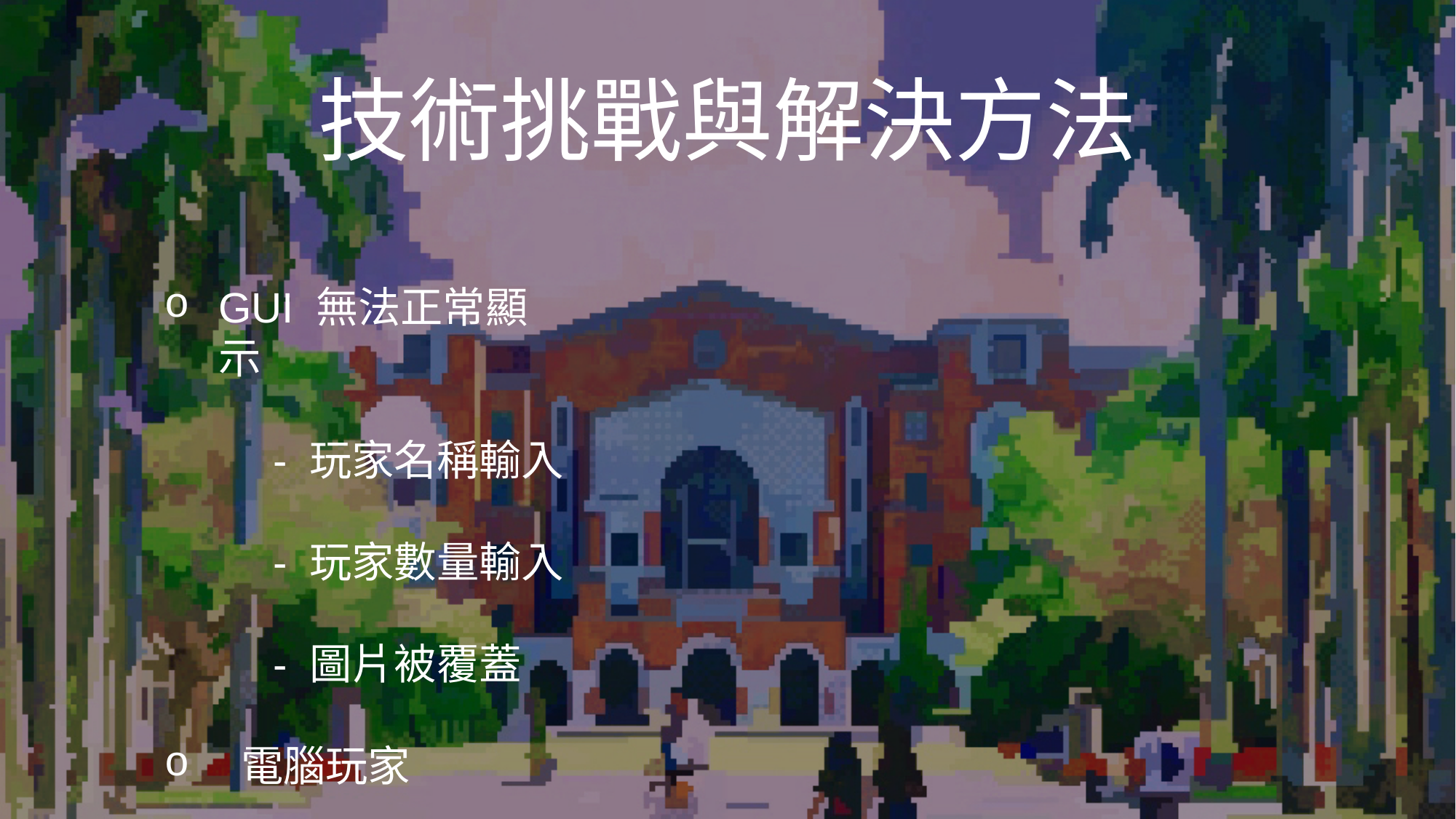

# 技術挑戰與解決方法
GUI 無法正常顯示
	- 玩家名稱輸入
	- 玩家數量輸入
	- 圖片被覆蓋
 電腦玩家